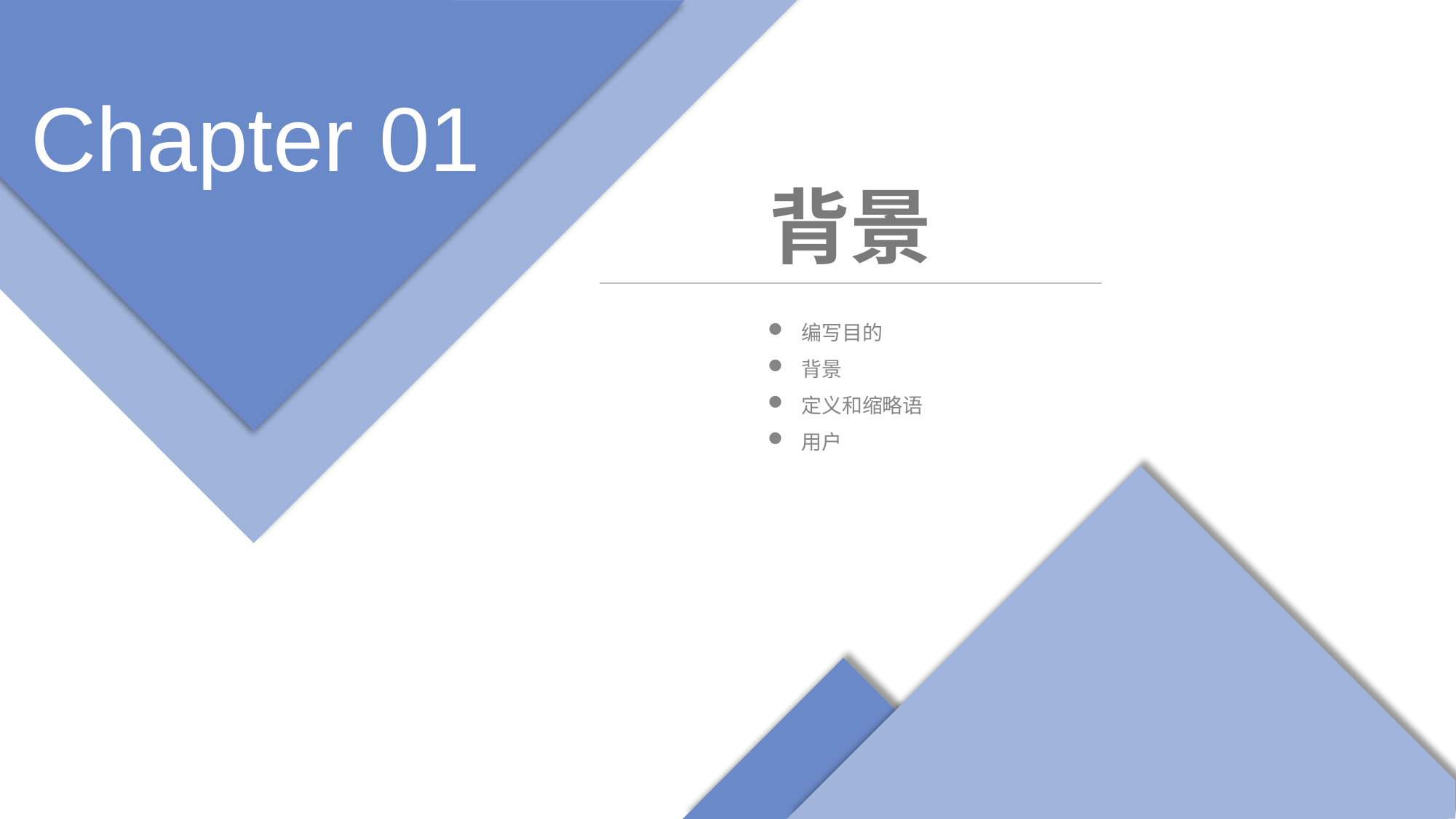

Chapter 01
背景
编写目的
背景
定义和缩略语
用户